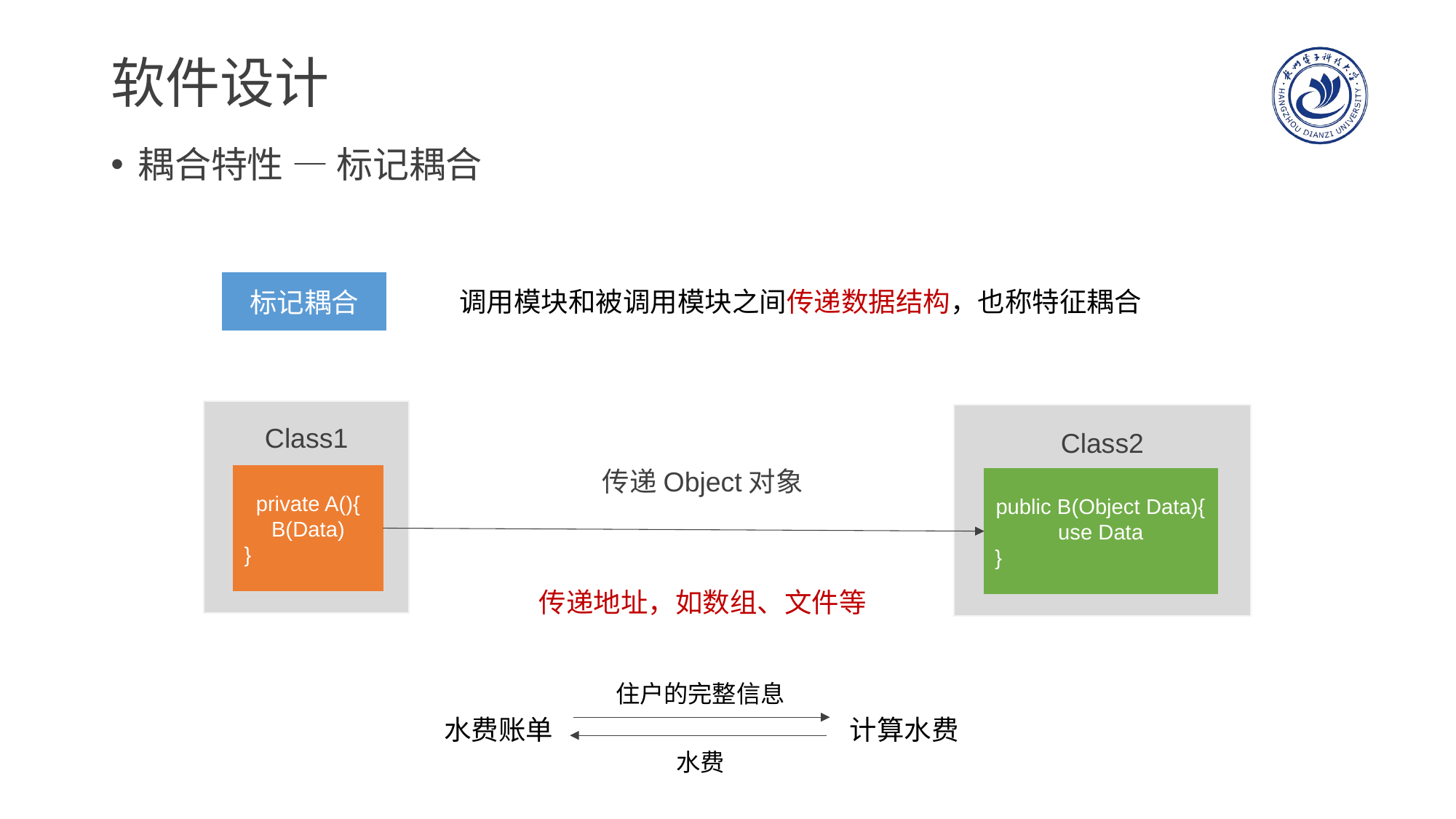

# 软件设计
耦合特性 — 标记耦合
标记耦合
调用模块和被调用模块之间传递数据结构，也称特征耦合

Class1
Class2
传递Object对象
private A(){
B(Data)
}
public B(Object Data){
use Data
}
传递地址，如数组、文件等
住户的完整信息
水费账单
计算水费
水费